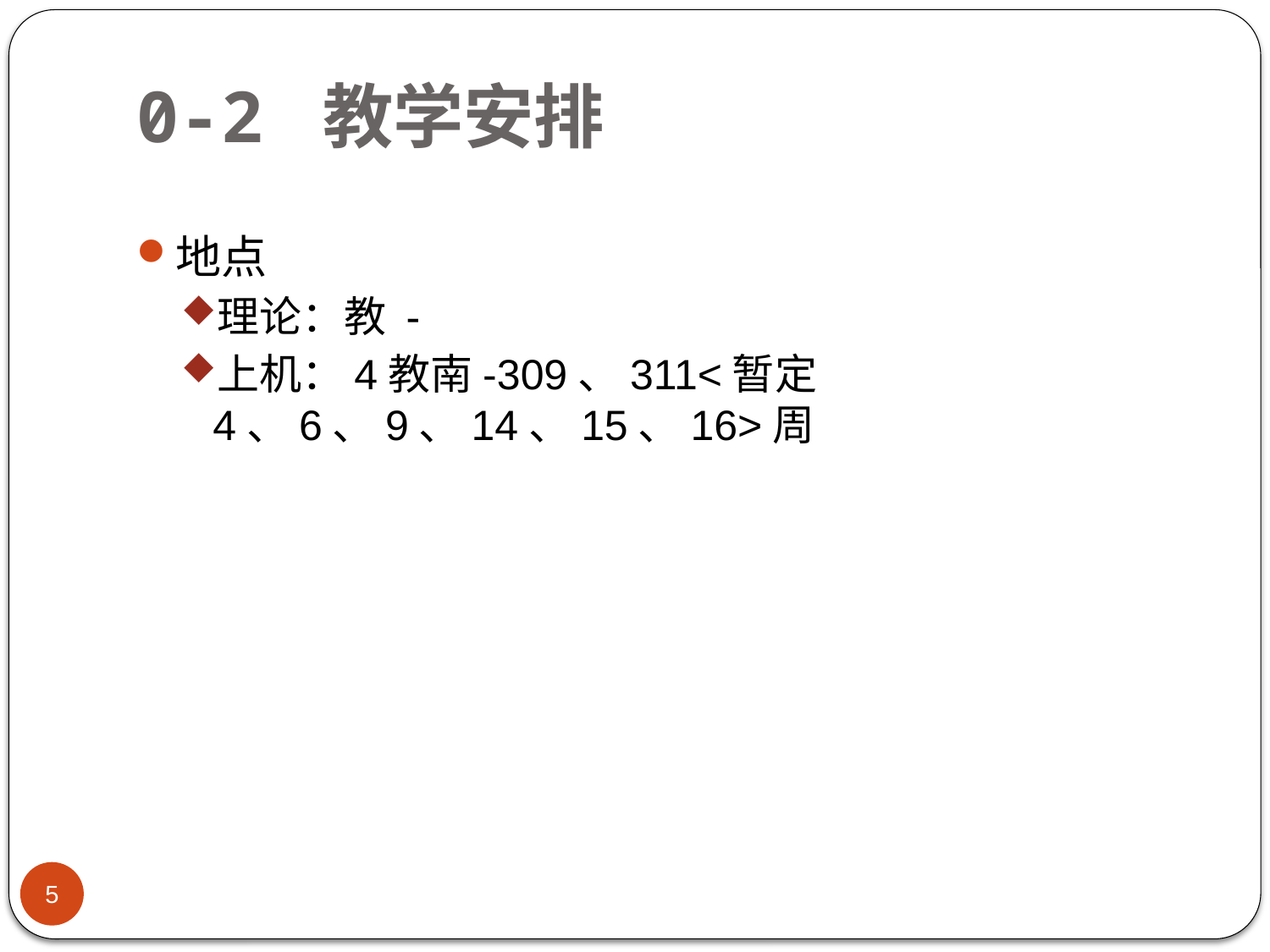

0-2 教学安排
地点
理论：教 -
上机：4教南-309、311<暂定4、6、9、14、15、16>周
5